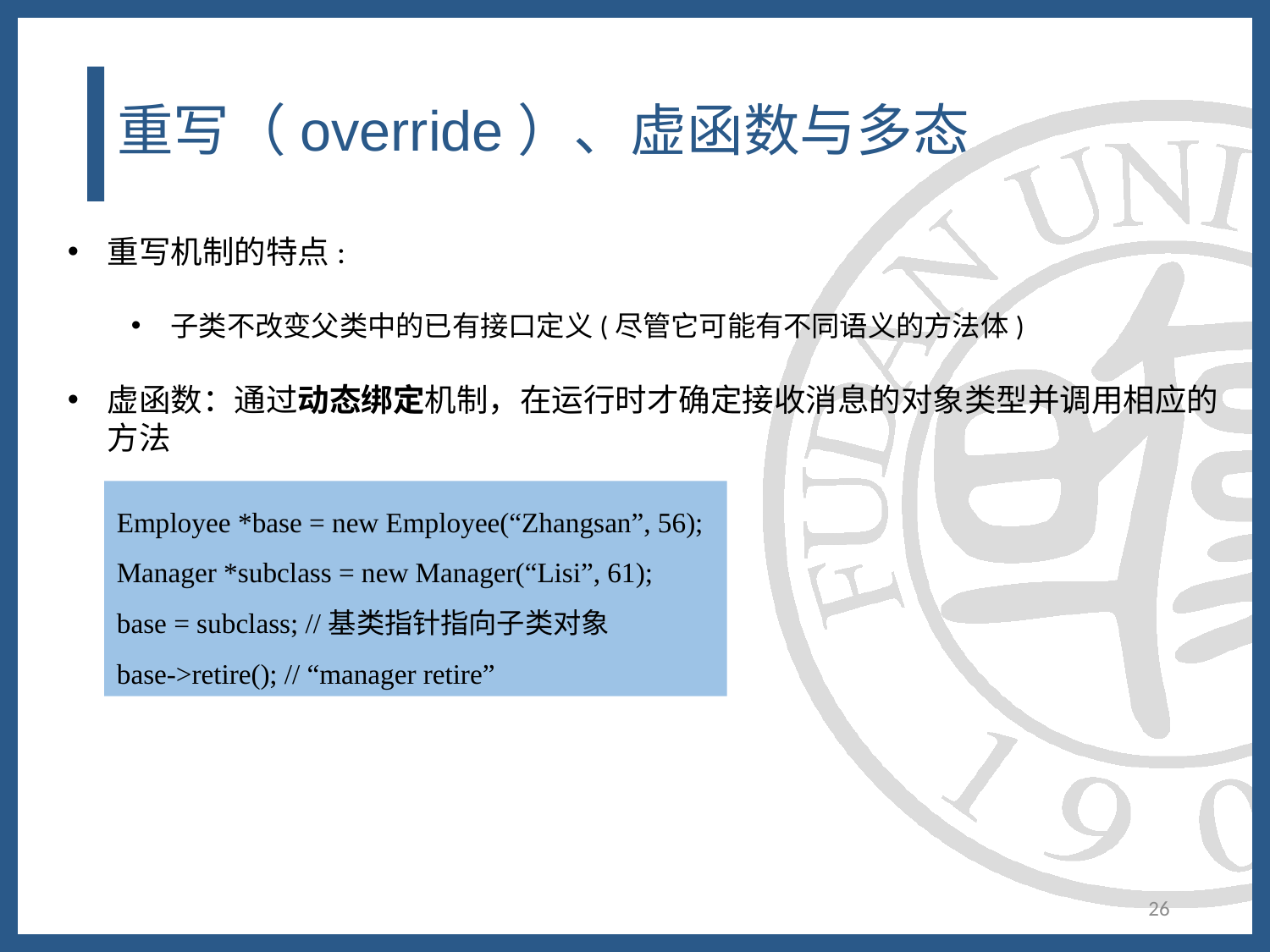

# 重写（override）、虚函数与多态
重写机制的特点:

子类不改变父类中的已有接口定义(尽管它可能有不同语义的方法体)

虚函数：通过动态绑定机制，在运行时才确定接收消息的对象类型并调用相应的方法

Employee *base = new Employee(“Zhangsan”, 56);
Manager *subclass = new Manager(“Lisi”, 61);
base = subclass; //基类指针指向子类对象
base->retire(); // “manager retire”
26